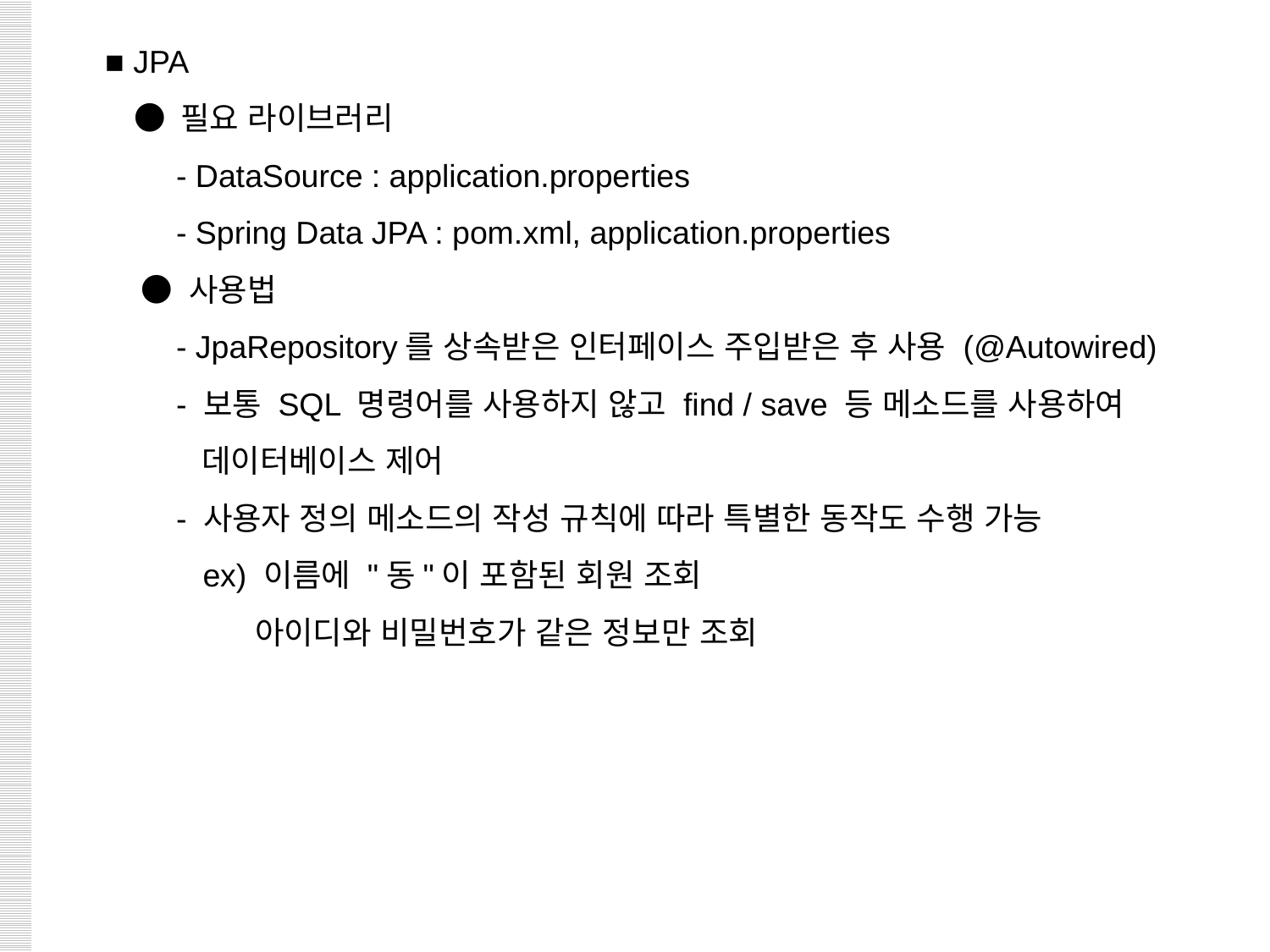

■ JPA
    ● 필요 라이브러리
        - DataSource : application.properties
        - Spring Data JPA : pom.xml, application.properties
    ● 사용법
        - JpaRepository를 상속받은 인터페이스 주입받은 후 사용 (@Autowired)
        - 보통 SQL 명령어를 사용하지 않고 find / save 등 메소드를 사용하여
          데이터베이스 제어
        - 사용자 정의 메소드의 작성 규칙에 따라 특별한 동작도 수행 가능
           ex) 이름에 "동"이 포함된 회원 조회
                아이디와 비밀번호가 같은 정보만 조회